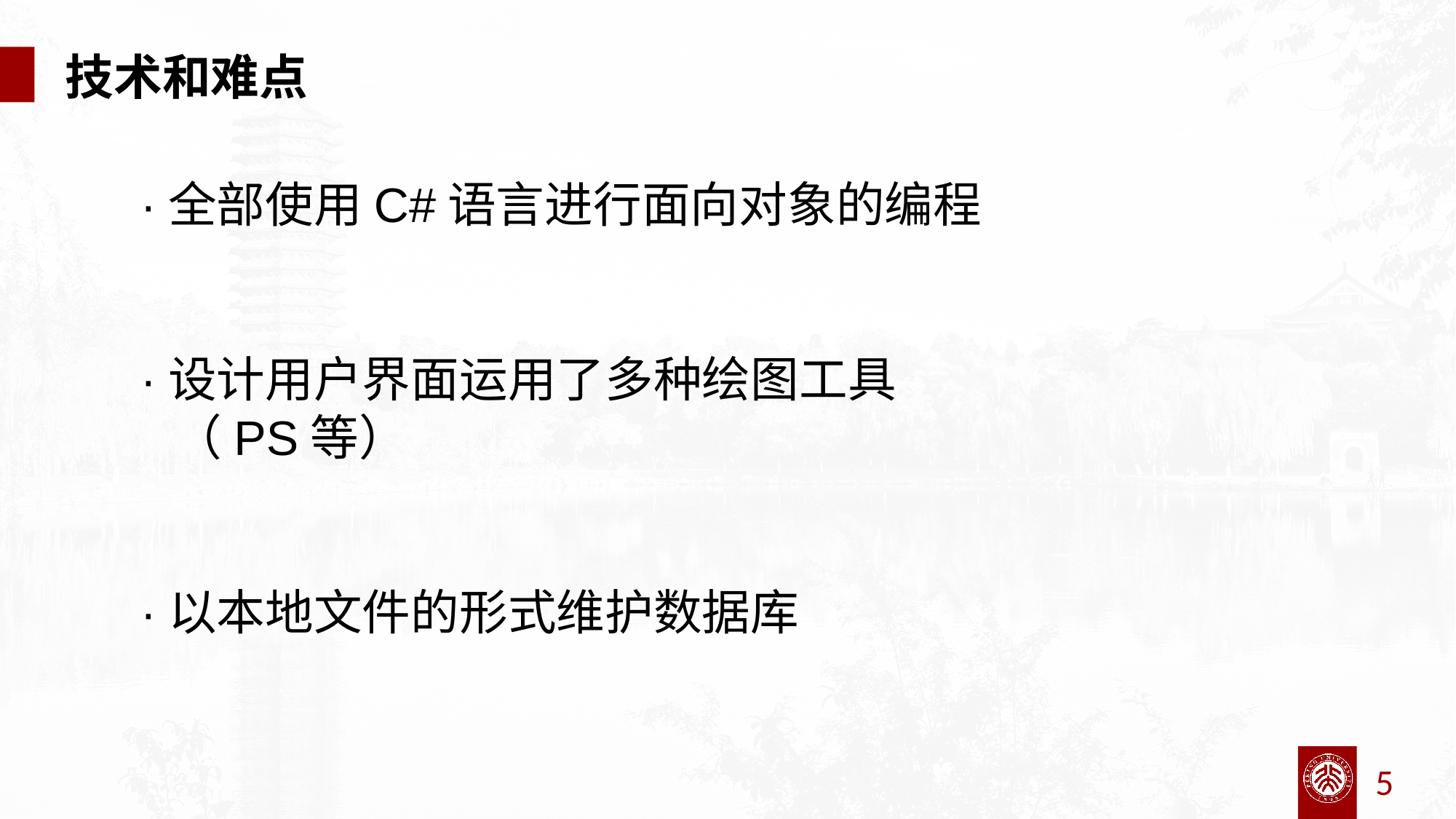

技术和难点

·全部使用C#语言进行面向对象的编程

·设计用户界面运用了多种绘图工具
  （PS等）

·以本地文件的形式维护数据库
5